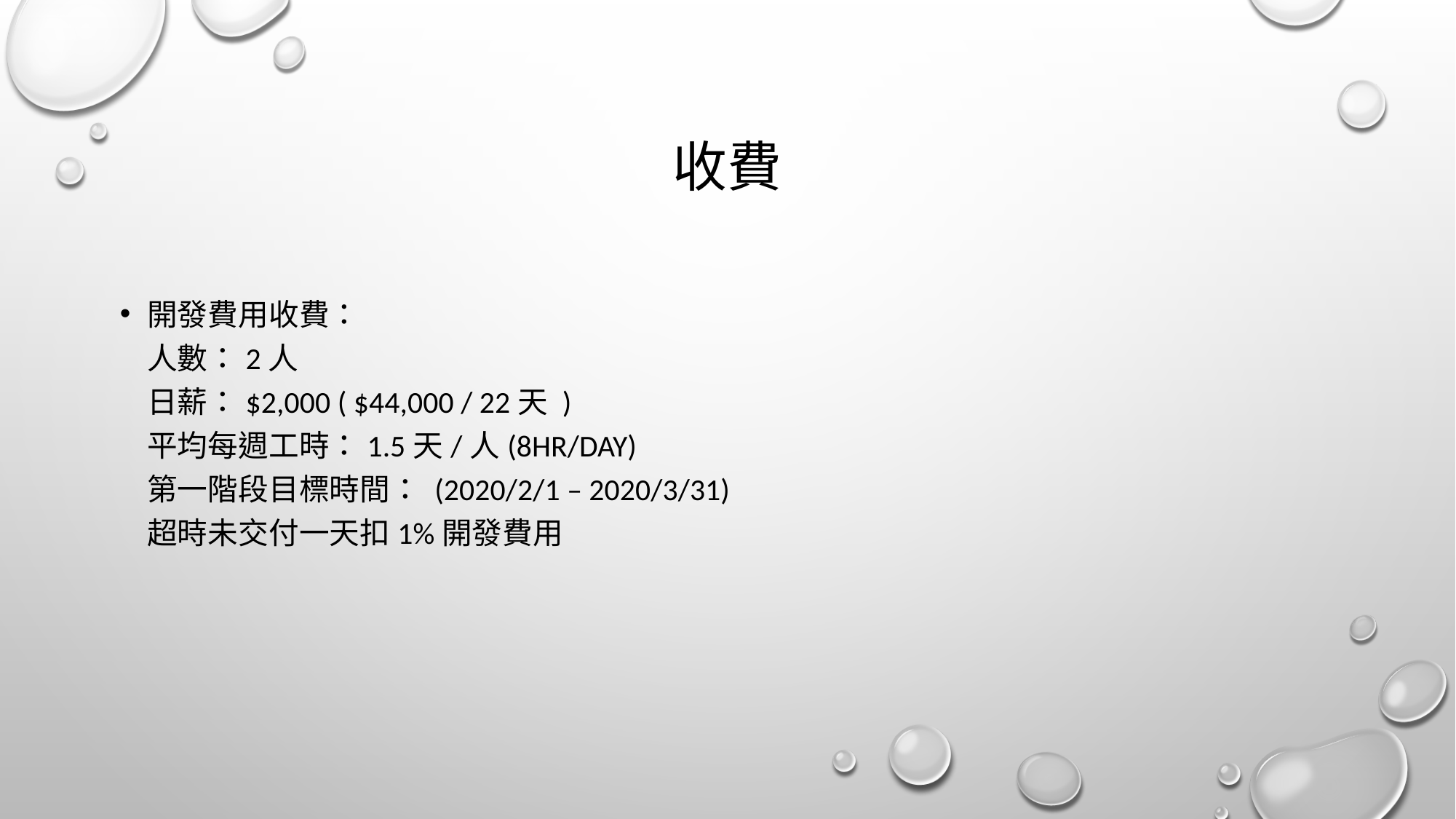

# 收費
開發費用收費：
人數：2人
日薪：$2,000 ( $44,000 / 22天 )
平均每週工時：1.5天/人(8hr/day)
第一階段目標時間： (2020/2/1 – 2020/3/31)
超時未交付一天扣1%開發費用